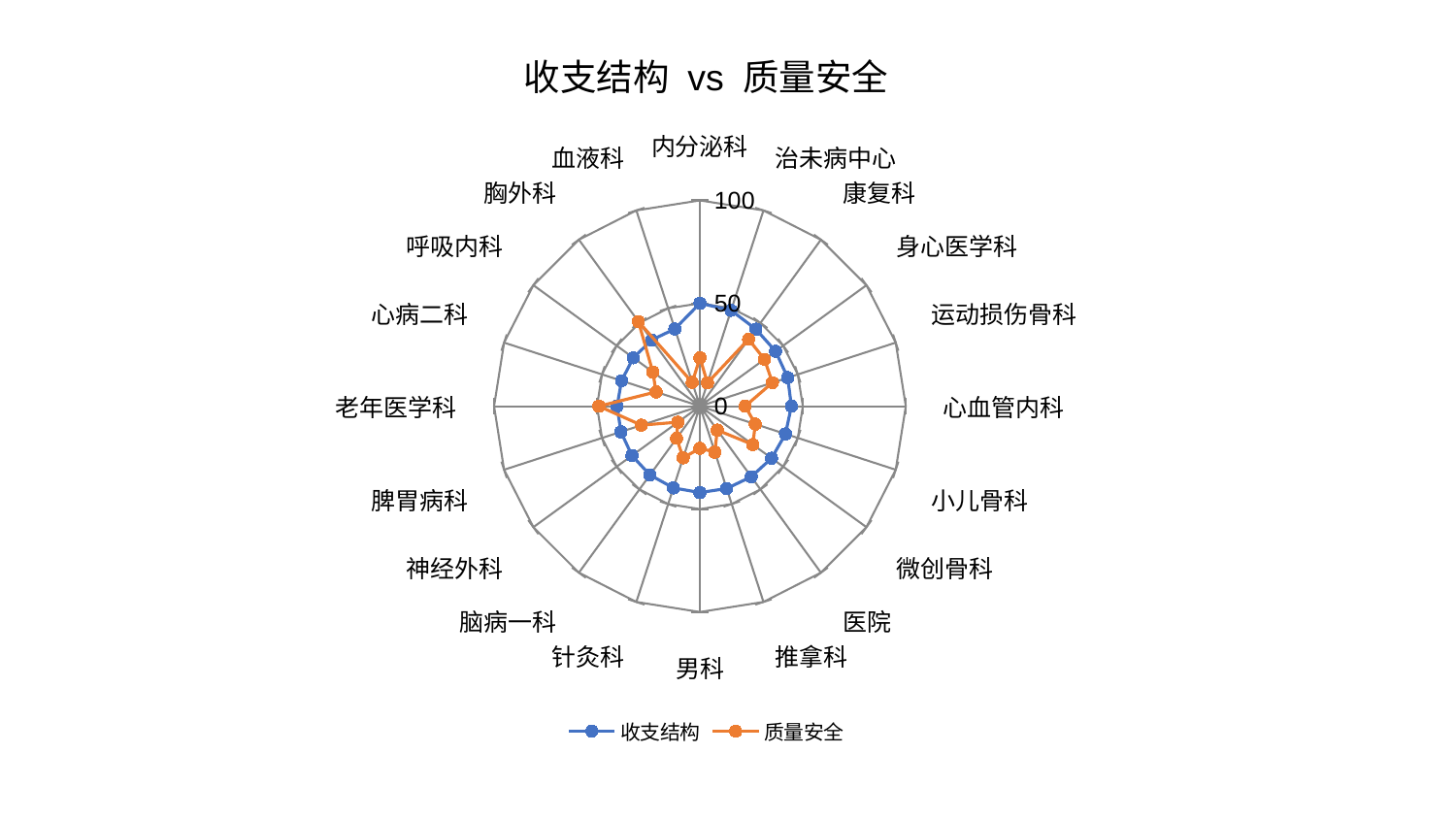

### Chart: 收支结构 vs 质量安全

| Category | 收支结构 | 质量安全 |
|---|---|---|
| 内分泌科 | 50.015895834835256 | 23.545735661268292 |
| 治未病中心 | 48.98737180577059 | 11.885053084280099 |
| 康复科 | 46.27337713009612 | 40.21889342498635 |
| 身心医学科 | 45.436085300332486 | 38.77283508899379 |
| 运动损伤骨科 | 44.847484255337335 | 37.05017577263199 |
| 心血管内科 | 44.43714946246802 | 21.99994870809487 |
| 小儿骨科 | 43.71910785580761 | 28.278086679418088 |
| 微创骨科 | 43.02963705435107 | 31.785215843268798 |
| 医院 | 42.40314211764804 | 14.370257574885136 |
| 推拿科 | 42.086565770835215 | 23.473458059855222 |
| 男科 | 41.980130662842605 | 20.463610447525497 |
| 针灸科 | 41.749683344987474 | 26.376851851153752 |
| 脑病一科 | 41.30229258467876 | 19.30788144410214 |
| 神经外科 | 40.81570227875432 | 13.248533960792638 |
| 脾胃病科 | 40.35559572378647 | 29.900371168451944 |
| 老年医学科 | 40.24453121916466 | 49.089216686468816 |
| 心病二科 | 40.02298530793634 | 22.397175329479214 |
| 呼吸内科 | 40.01037796719541 | 28.27286524184409 |
| 胸外科 | 39.800168070154825 | 50.85539456004875 |
| 血液科 | 39.462993278378924 | 12.156127823202805 |
24